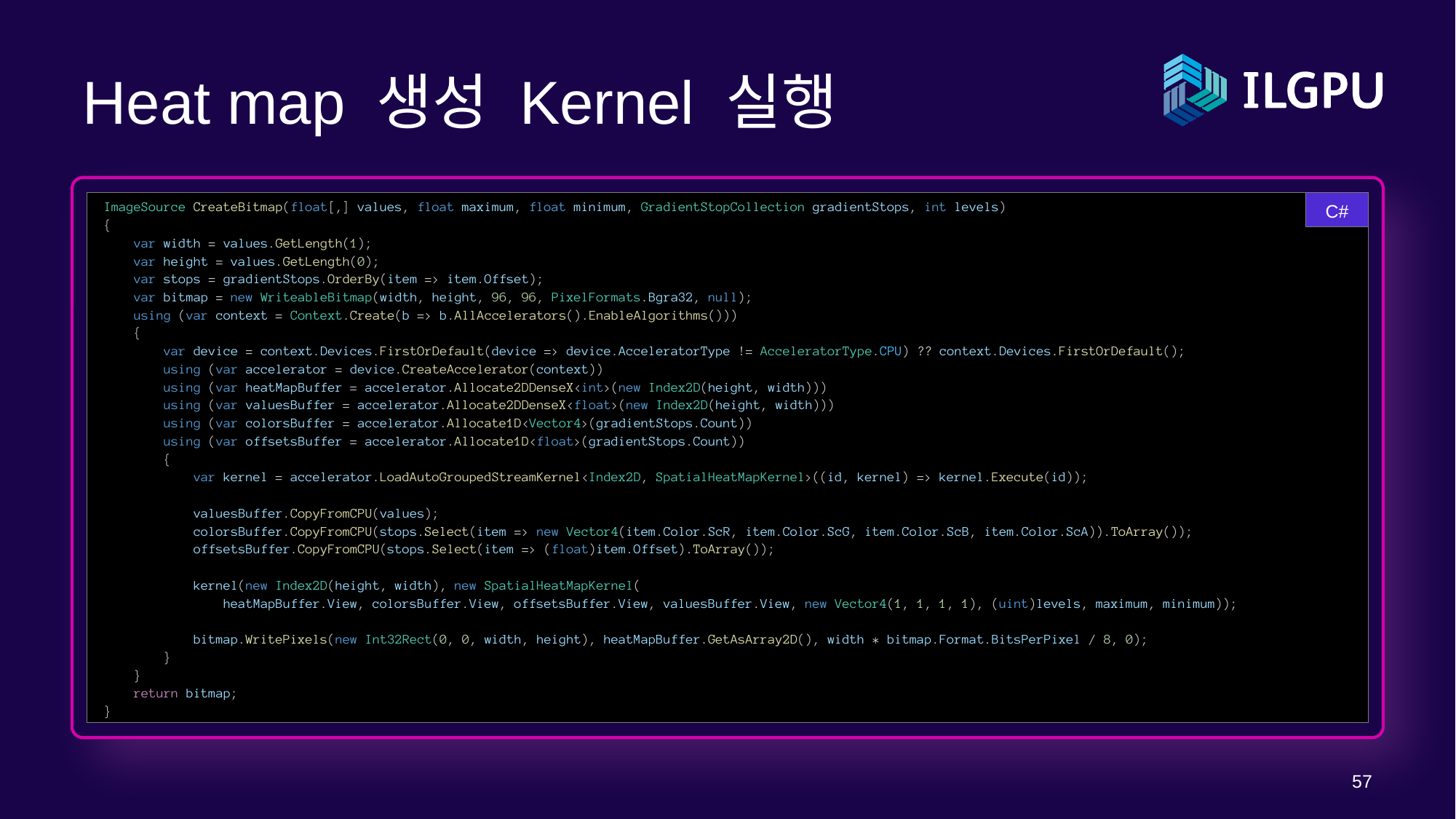

# Heat map 생성 Kernel 실행

ImageSource CreateBitmap(float[,] values, float maximum, float minimum, GradientStopCollection gradientStops, int levels)
{
    var width = values.GetLength(1);
    var height = values.GetLength(0);
    var stops = gradientStops.OrderBy(item => item.Offset);
    var bitmap = new WriteableBitmap(width, height, 96, 96, PixelFormats.Bgra32, null);
    using (var context = Context.Create(b => b.AllAccelerators().EnableAlgorithms()))
    {
        var device = context.Devices.FirstOrDefault(device => device.AcceleratorType != AcceleratorType.CPU) ?? context.Devices.FirstOrDefault();
        using (var accelerator = device.CreateAccelerator(context))
        using (var heatMapBuffer = accelerator.Allocate2DDenseX<int>(new Index2D(height, width)))
        using (var valuesBuffer = accelerator.Allocate2DDenseX<float>(new Index2D(height, width)))
        using (var colorsBuffer = accelerator.Allocate1D<Vector4>(gradientStops.Count))
        using (var offsetsBuffer = accelerator.Allocate1D<float>(gradientStops.Count))
        {
            var kernel = accelerator.LoadAutoGroupedStreamKernel<Index2D, SpatialHeatMapKernel>((id, kernel) => kernel.Execute(id));

            valuesBuffer.CopyFromCPU(values);
            colorsBuffer.CopyFromCPU(stops.Select(item => new Vector4(item.Color.ScR, item.Color.ScG, item.Color.ScB, item.Color.ScA)).ToArray());
            offsetsBuffer.CopyFromCPU(stops.Select(item => (float)item.Offset).ToArray());

            kernel(new Index2D(height, width), new SpatialHeatMapKernel(
                heatMapBuffer.View, colorsBuffer.View, offsetsBuffer.View, valuesBuffer.View, new Vector4(1, 1, 1, 1), (uint)levels, maximum, minimum));

            bitmap.WritePixels(new Int32Rect(0, 0, width, height), heatMapBuffer.GetAsArray2D(), width * bitmap.Format.BitsPerPixel / 8, 0);
        }
    }
    return bitmap;
}
C#
57